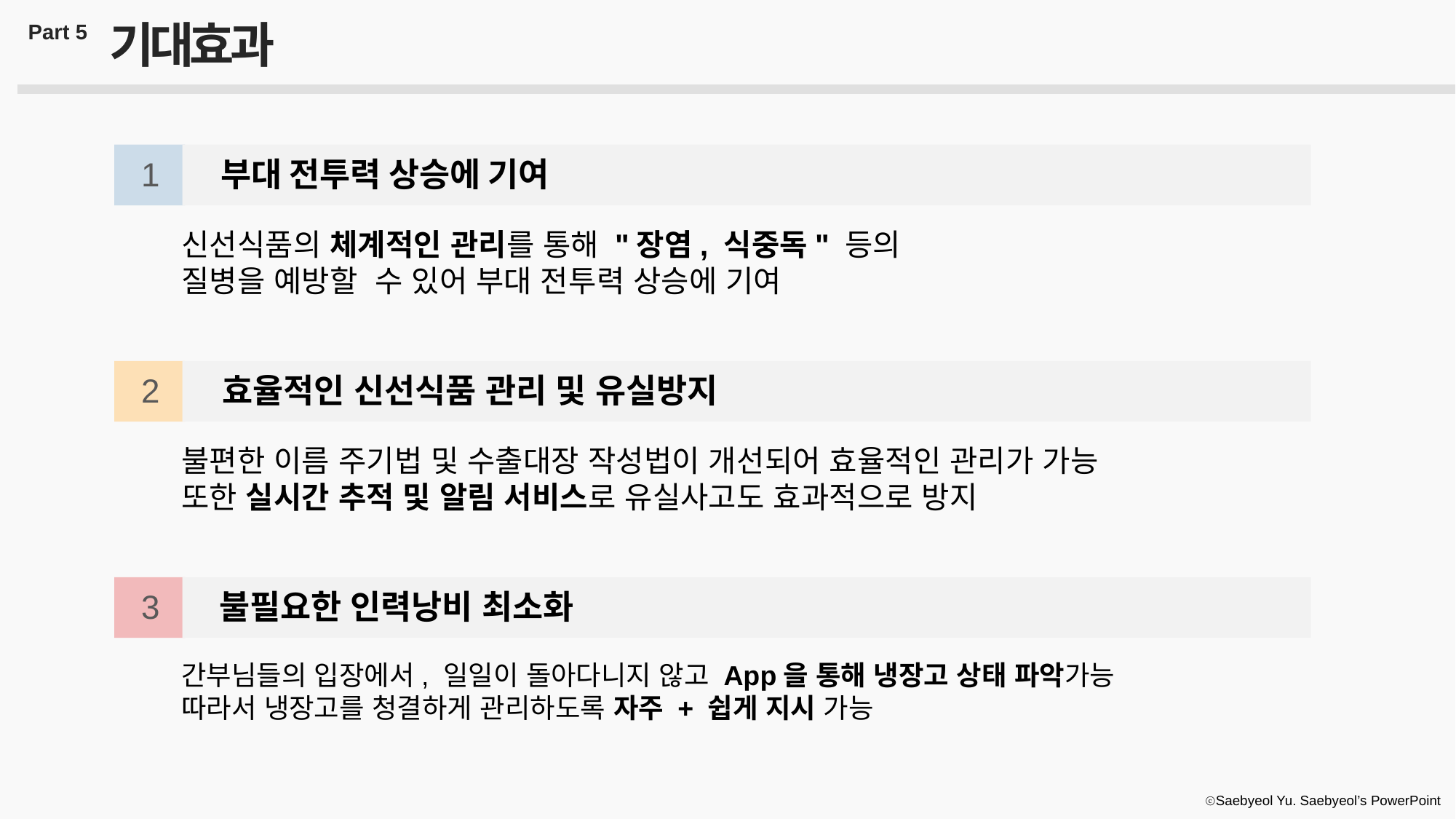

기대효과
Part 5

1
부대 전투력 상승에 기여
신선식품의 체계적인 관리를 통해 "장염, 식중독" 등의
질병을 예방할  수 있어 부대 전투력 상승에 기여

2
효율적인 신선식품 관리 및 유실방지
불편한 이름 주기법 및 수출대장 작성법이 개선되어 효율적인 관리가 가능
또한 실시간 추적 및 알림 서비스로 유실사고도 효과적으로 방지

3
불필요한 인력낭비 최소화
간부님들의 입장에서, 일일이 돌아다니지 않고 App을 통해 냉장고 상태 파악가능
따라서 냉장고를 청결하게 관리하도록 자주 + 쉽게 지시 가능